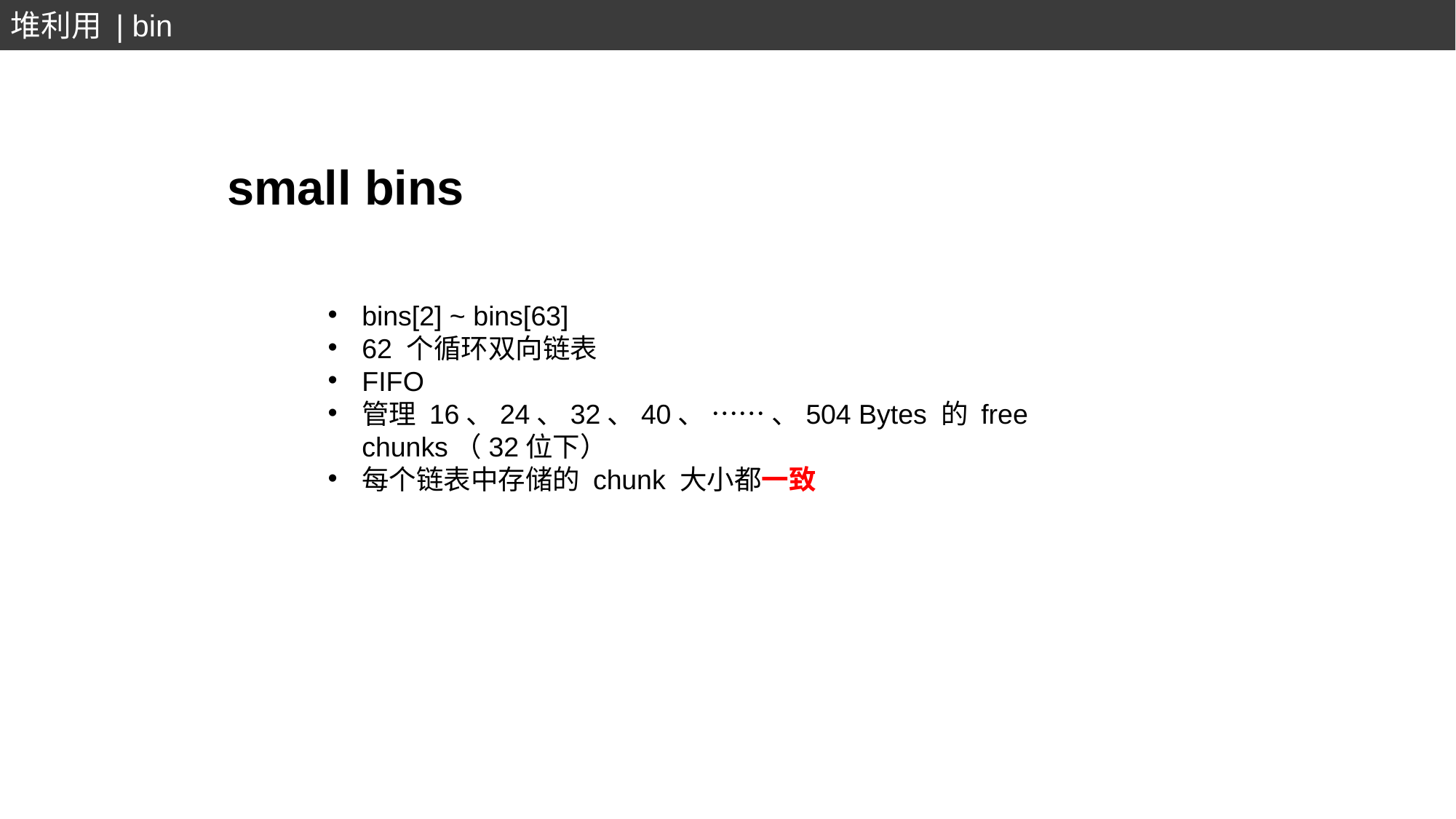

堆利用 | bin
small bins
bins[2] ~ bins[63]
62 个循环双向链表
FIFO
管理 16、24、32、40、 …… 、504 Bytes 的 free chunks（32位下）
每个链表中存储的 chunk 大小都一致